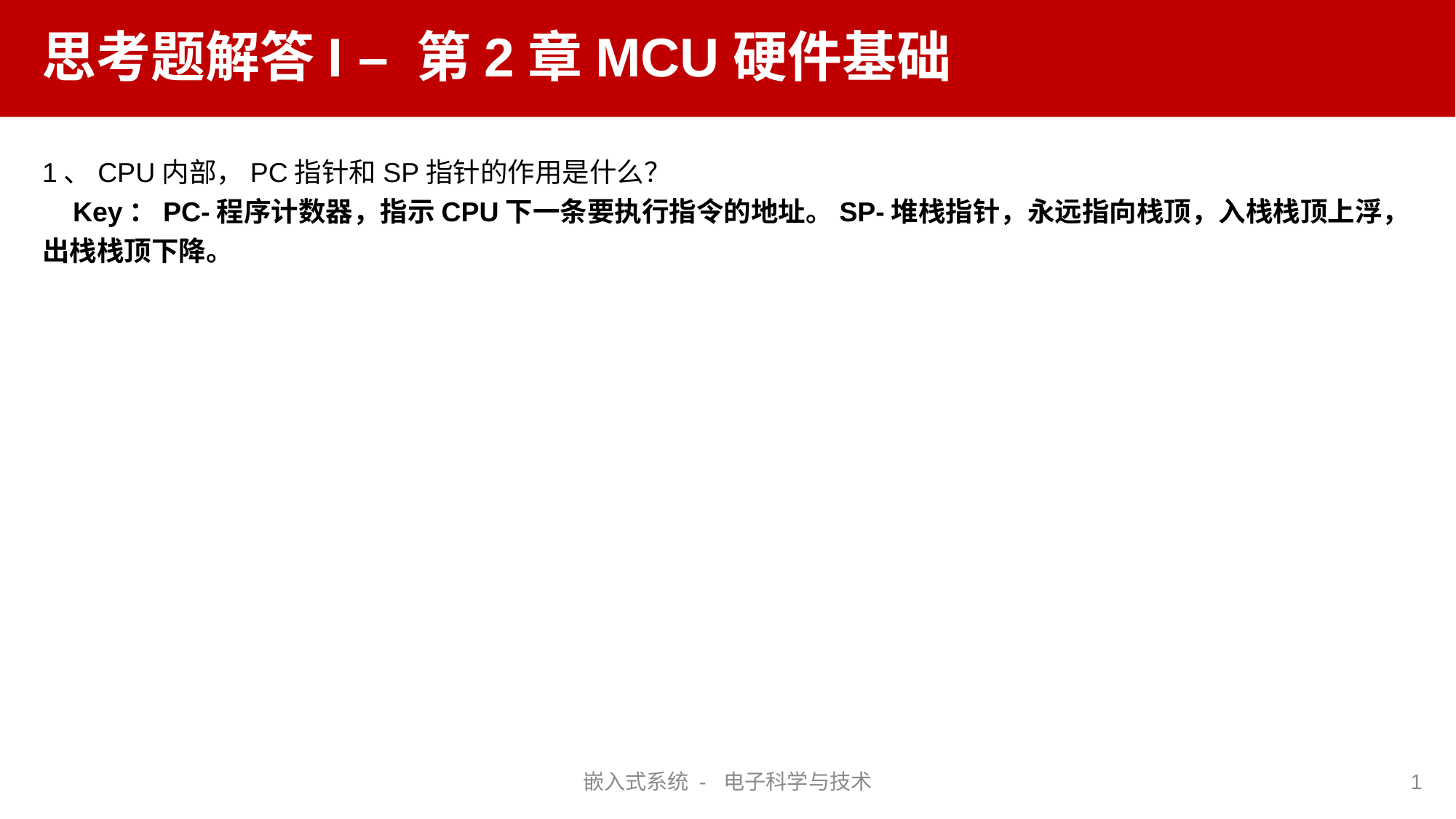

# 思考题解答I – 第2章MCU硬件基础
1、CPU内部，PC指针和SP指针的作用是什么？
    Key：PC-程序计数器，指示CPU下一条要执行指令的地址。SP-堆栈指针，永远指向栈顶，入栈栈顶上浮，出栈栈顶下降。
嵌入式系统 -  电子科学与技术
1